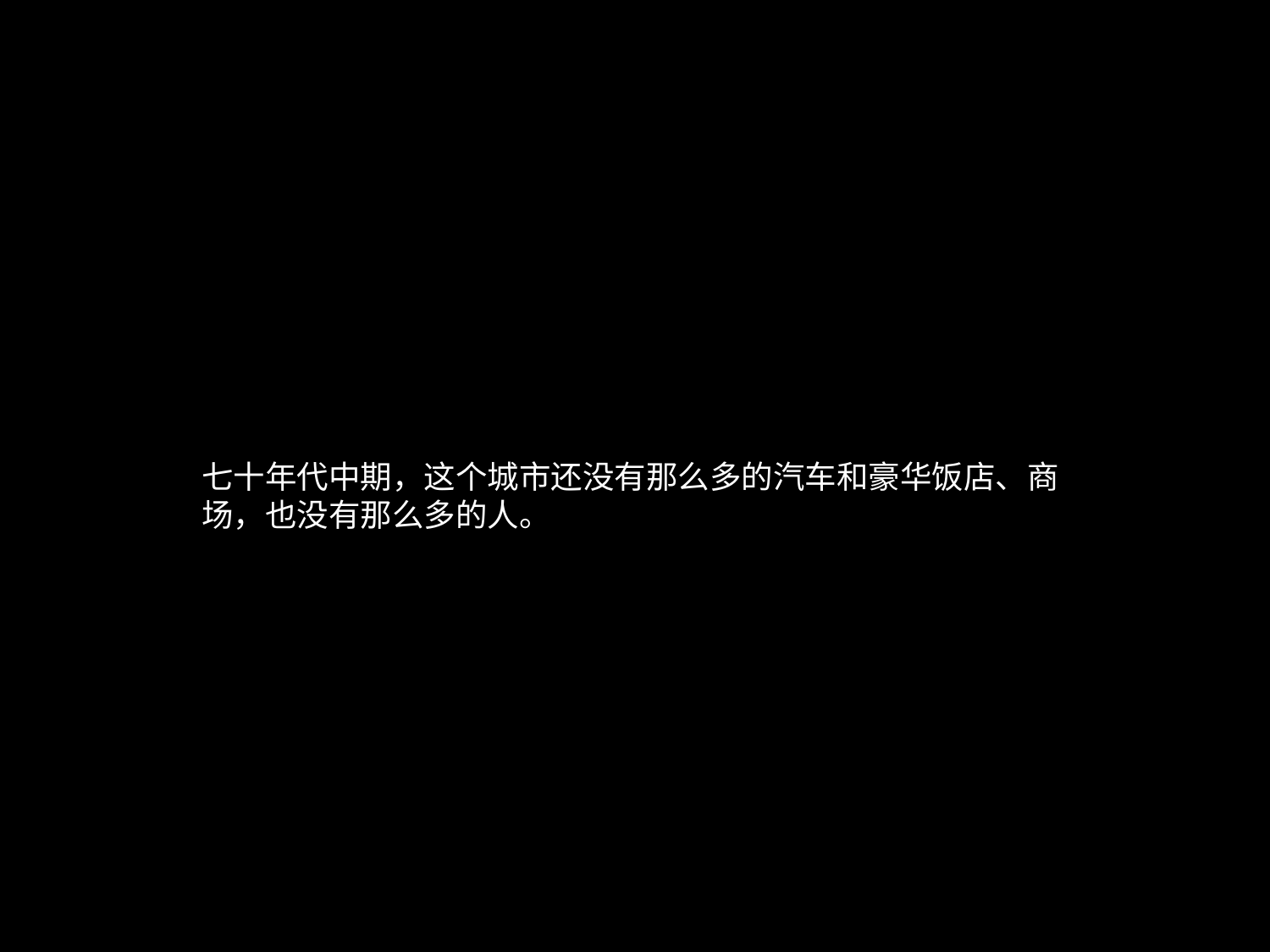

七十年代中期，这个城市还没有那么多的汽车和豪华饭店、商
场，也没有那么多的人。